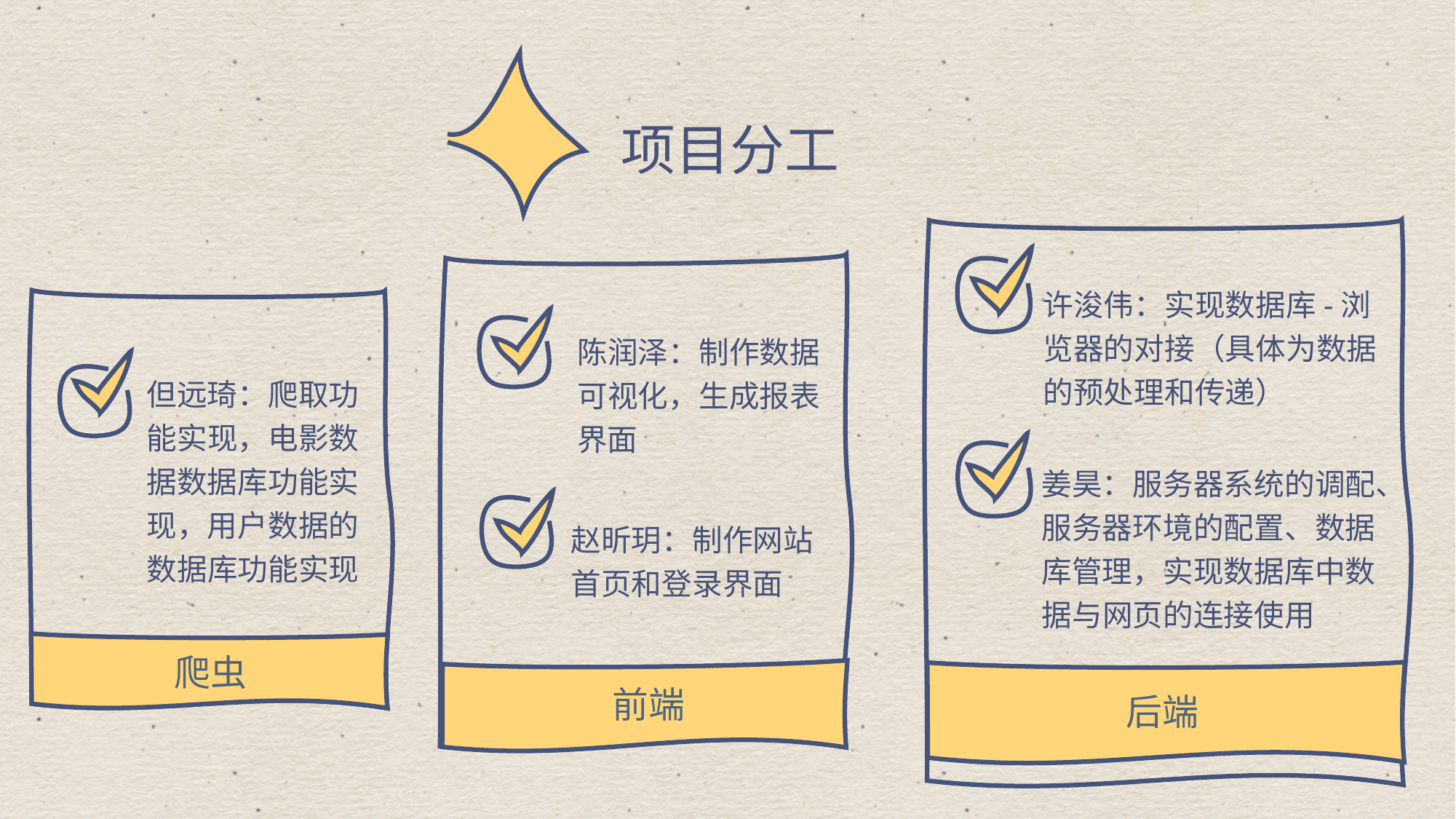

项目分工

后端

许浚伟：实现数据库-浏览器的对接（具体为数据的预处理和传递）

姜昊：服务器系统的调配、服务器环境的配置、数据库管理，实现数据库中数据与网页的连接使用

前端

陈润泽：制作数据可视化，生成报表界面

赵昕玥：制作网站首页和登录界面

爬虫

但远琦：爬取功能实现，电影数据数据库功能实现，用户数据的数据库功能实现